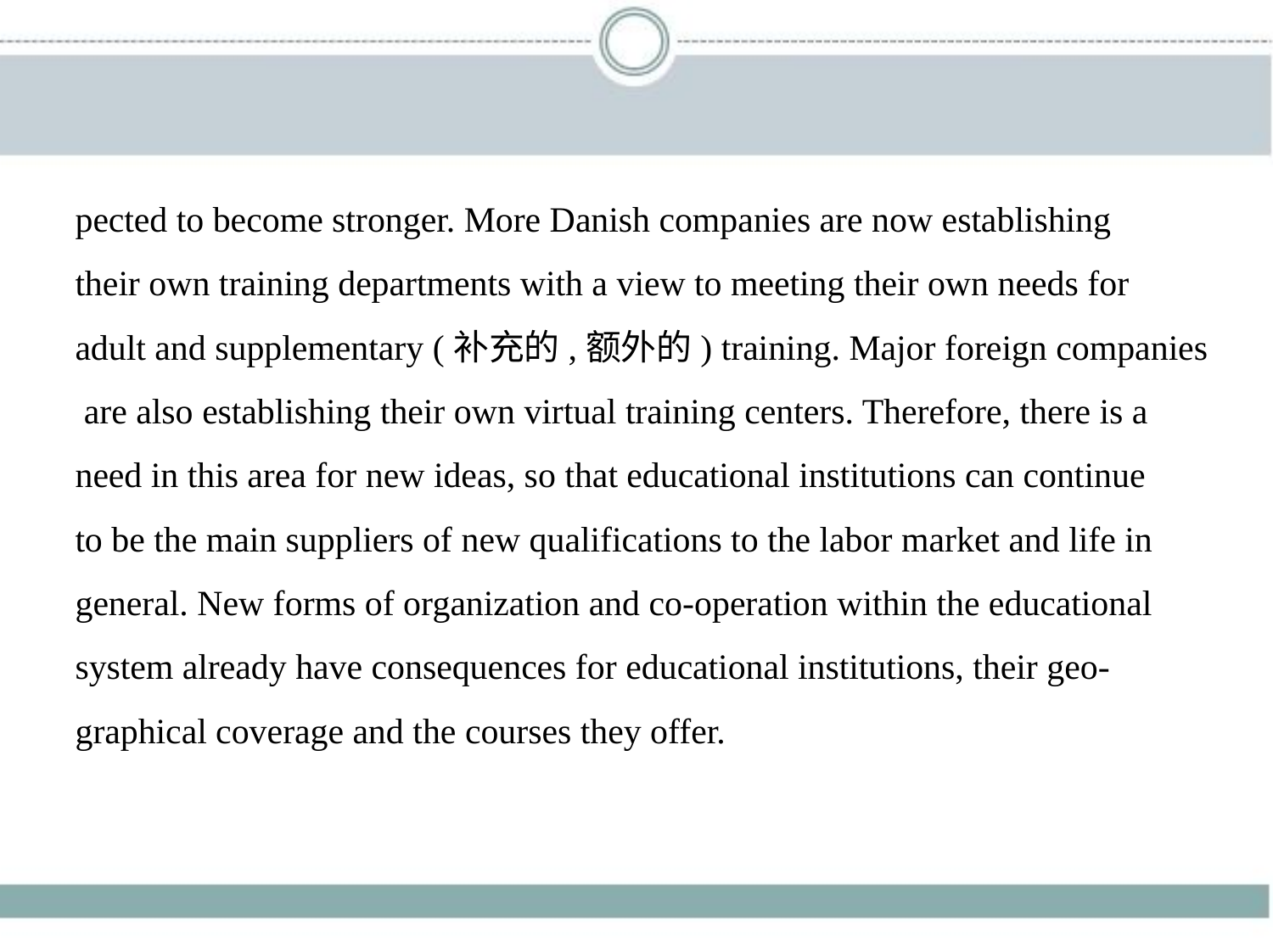

pected to become stronger. More Danish companies are now establishing
their own training departments with a view to meeting their own needs for
adult and supplementary (补充的,额外的) training. Major foreign companies
 are also establishing their own virtual training centers. Therefore, there is a
need in this area for new ideas, so that educational institutions can continue
to be the main suppliers of new qualifications to the labor market and life in
general. New forms of organization and co-operation within the educational
system already have consequences for educational institutions, their geo-
graphical coverage and the courses they offer.